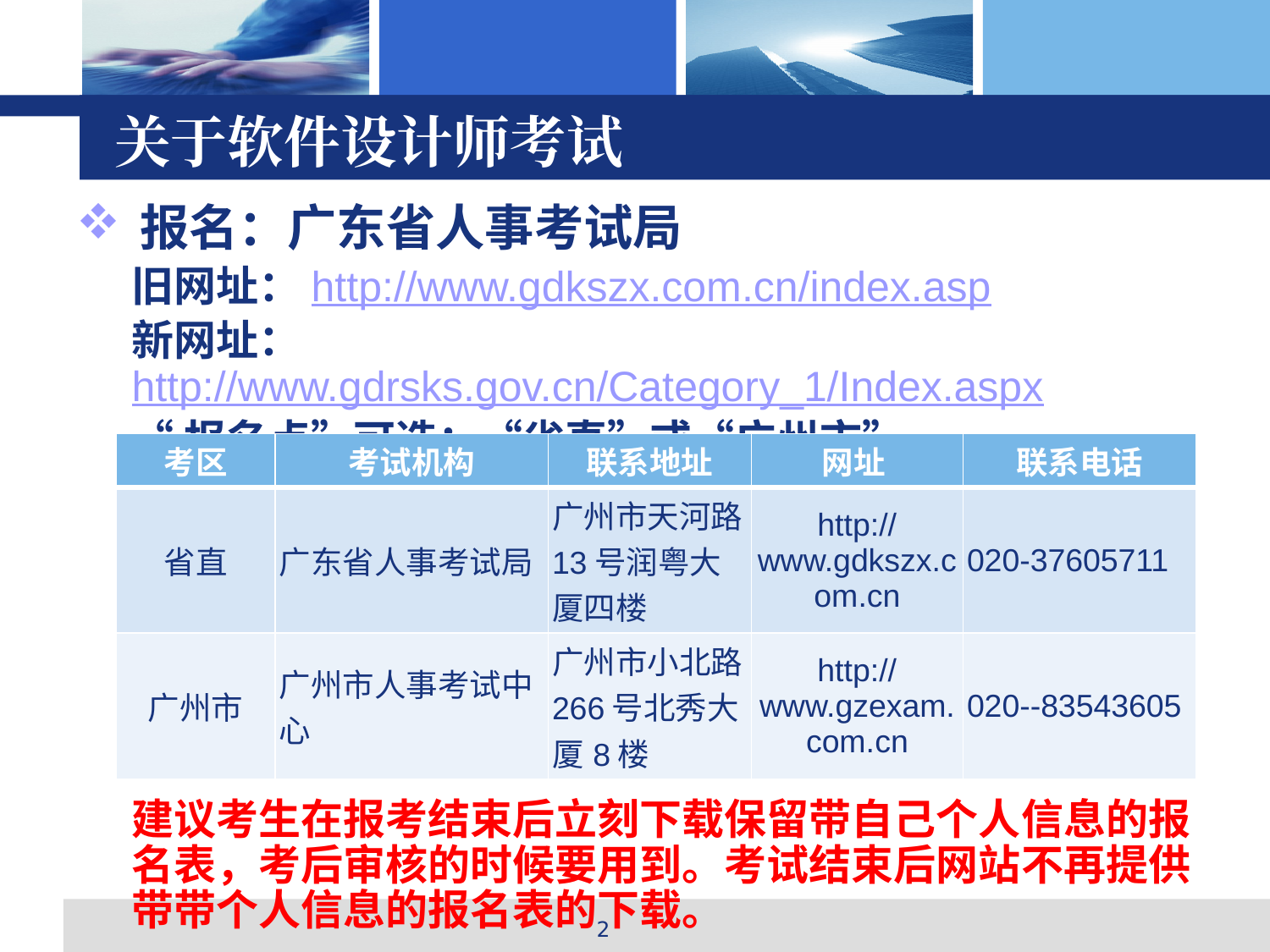

# 关于软件设计师考试
报名：广东省人事考试局
旧网址：http://www.gdkszx.com.cn/index.asp
新网址：http://www.gdrsks.gov.cn/Category_1/Index.aspx
“报名点”可选：“省直”或“广州市”

建议考生在报考结束后立刻下载保留带自己个人信息的报名表，考后审核的时候要用到。考试结束后网站不再提供带带个人信息的报名表的下载。

| 考区 | 考试机构 | 联系地址 | 网址 | 联系电话 |
| --- | --- | --- | --- | --- |
| 省直 | 广东省人事考试局 | 广州市天河路13号润粤大厦四楼 | http://www.gdkszx.com.cn | 020-37605711 |
| 广州市 | 广州市人事考试中心 | 广州市小北路266号北秀大厦8楼 | http://www.gzexam.com.cn | 020--83543605 |
2